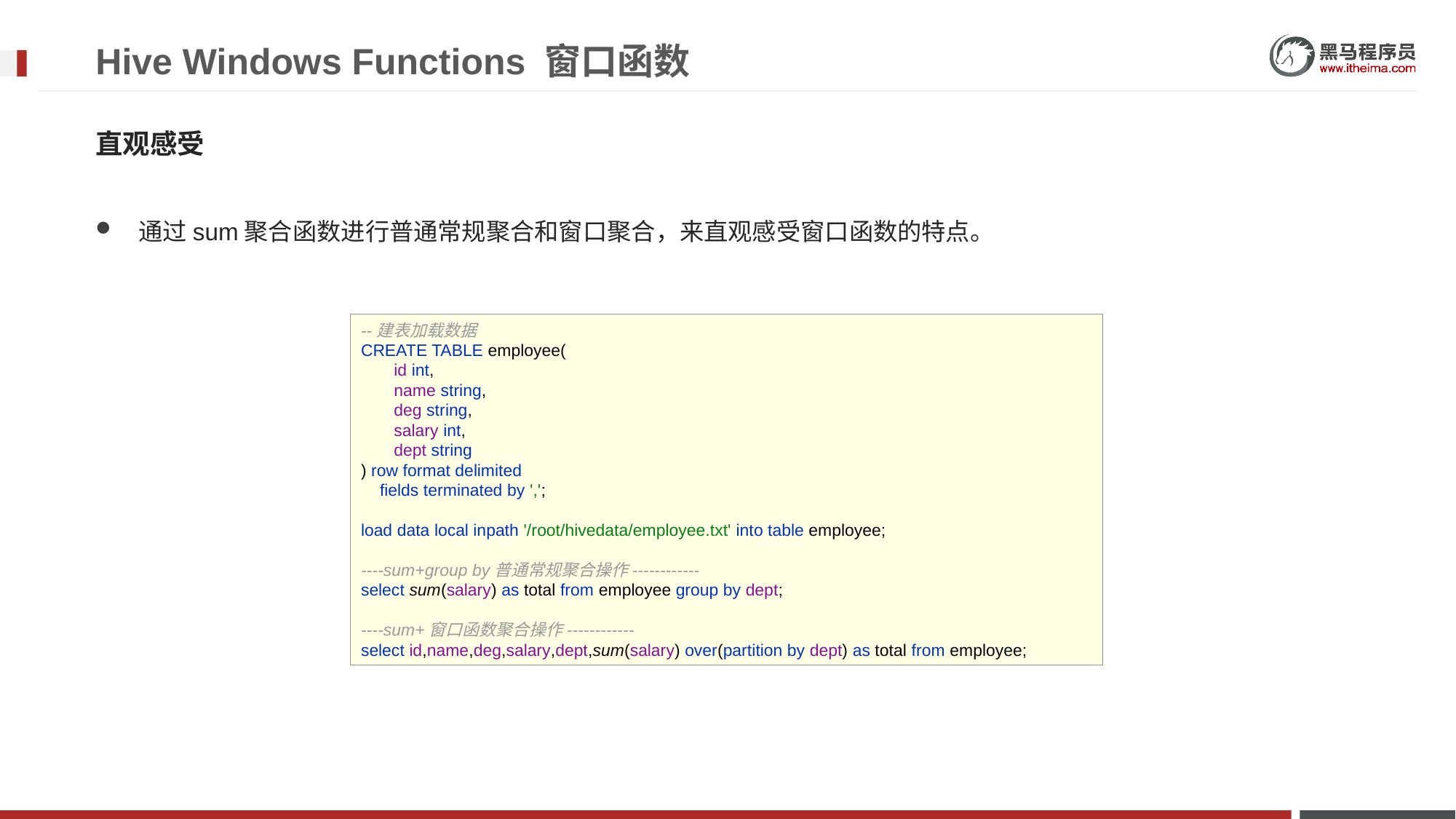

# Hive Windows Functions 窗口函数
直观感受
通过sum聚合函数进行普通常规聚合和窗口聚合，来直观感受窗口函数的特点。
--建表加载数据
CREATE TABLE employee(
       id int,
       name string,
       deg string,
       salary int,
       dept string
) row format delimited
    fields terminated by ',';
load data local inpath '/root/hivedata/employee.txt' into table employee;
----sum+group by普通常规聚合操作------------
select sum(salary) as total from employee group by dept;
----sum+窗口函数聚合操作------------
select id,name,deg,salary,dept,sum(salary) over(partition by dept) as total from employee;